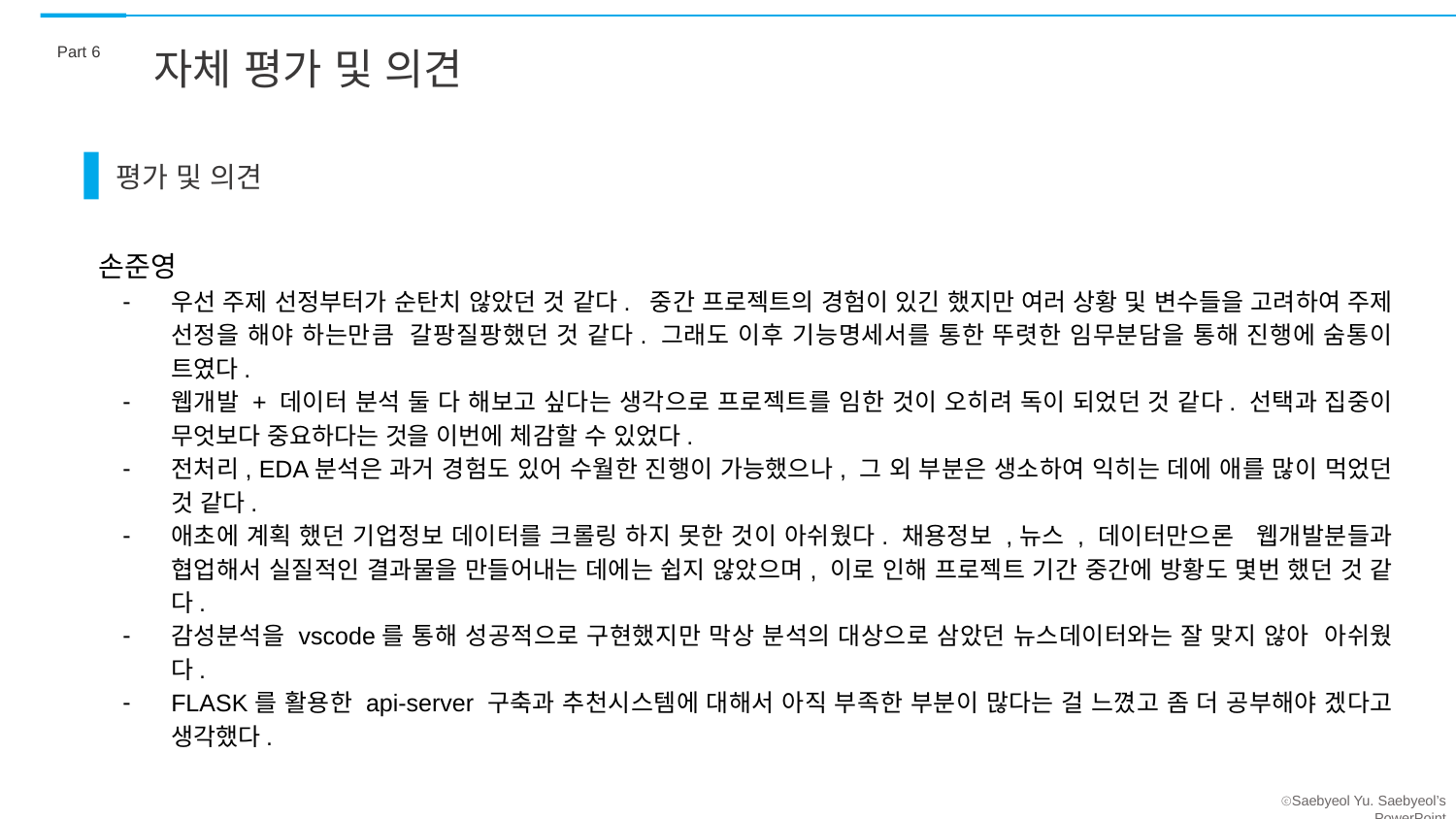

Part 6
자체 평가 및 의견

평가 및 의견
손준영
우선 주제 선정부터가 순탄치 않았던 것 같다.  중간 프로젝트의 경험이 있긴 했지만 여러 상황 및 변수들을 고려하여 주제 선정을 해야 하는만큼  갈팡질팡했던 것 같다. 그래도 이후 기능명세서를 통한 뚜렷한 임무분담을 통해 진행에 숨통이 트였다.
웹개발 + 데이터 분석 둘 다 해보고 싶다는 생각으로 프로젝트를 임한 것이 오히려 독이 되었던 것 같다. 선택과 집중이 무엇보다 중요하다는 것을 이번에 체감할 수 있었다.
전처리, EDA분석은 과거 경험도 있어 수월한 진행이 가능했으나, 그 외 부분은 생소하여 익히는 데에 애를 많이 먹었던 것 같다.
애초에 계획 했던 기업정보 데이터를 크롤링 하지 못한 것이 아쉬웠다. 채용정보 ,뉴스 , 데이터만으론   웹개발분들과 협업해서 실질적인 결과물을 만들어내는 데에는 쉽지 않았으며, 이로 인해 프로젝트 기간 중간에 방황도 몇번 했던 것 같다.
감성분석을 vscode를 통해 성공적으로 구현했지만 막상 분석의 대상으로 삼았던 뉴스데이터와는 잘 맞지 않아  아쉬웠다.
FLASK를 활용한 api-server 구축과 추천시스템에 대해서 아직 부족한 부분이 많다는 걸 느꼈고 좀 더 공부해야 겠다고 생각했다.